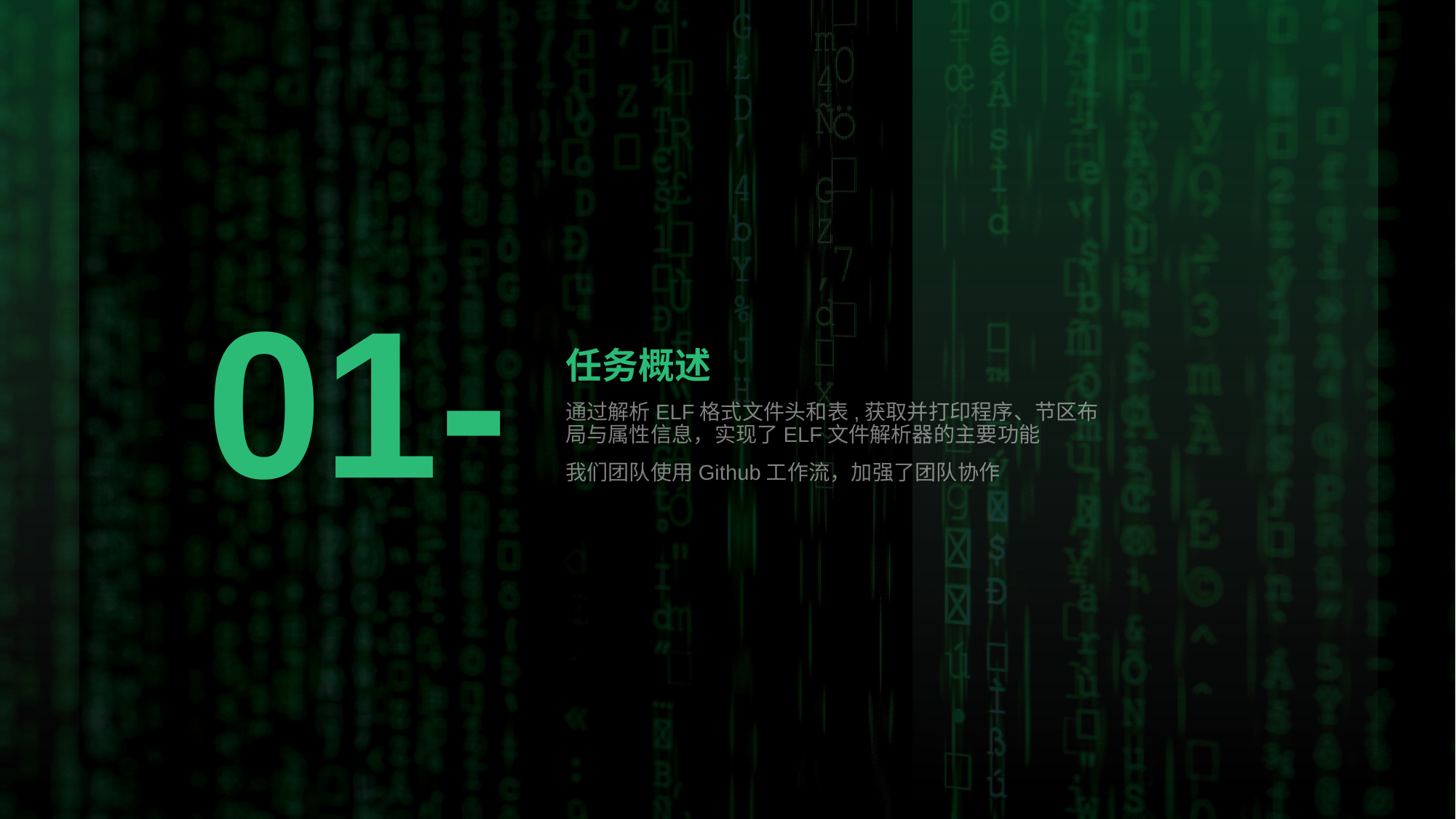

01-
# 任务概述
通过解析ELF格式文件头和表,获取并打印程序、节区布局与属性信息，实现了ELF文件解析器的主要功能
我们团队使用Github工作流，加强了团队协作